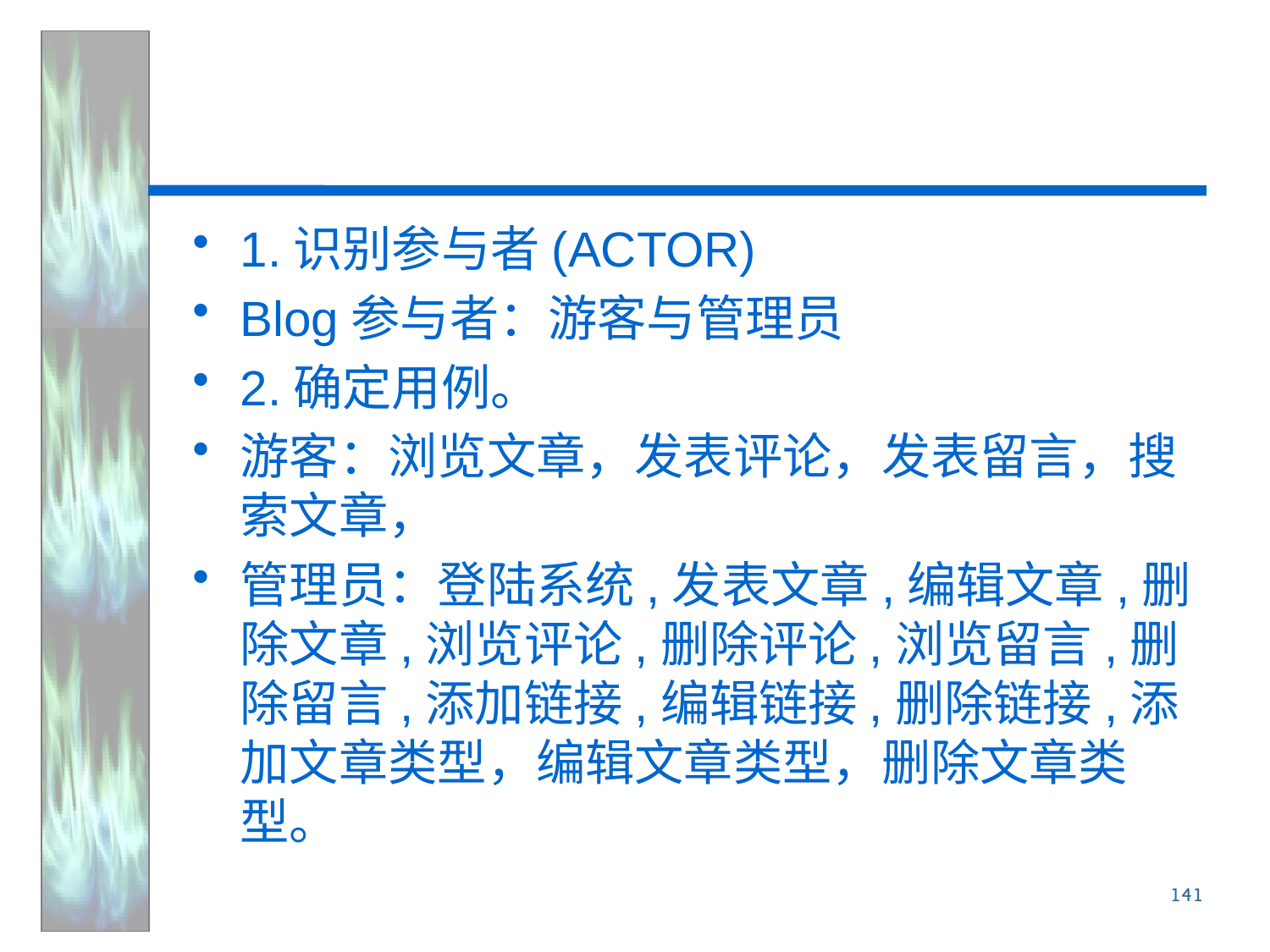

#
1.识别参与者(ACTOR)
Blog参与者：游客与管理员
2.确定用例。
游客：浏览文章，发表评论，发表留言，搜索文章，
管理员：登陆系统,发表文章,编辑文章,删除文章,浏览评论,删除评论,浏览留言,删除留言,添加链接,编辑链接,删除链接,添加文章类型，编辑文章类型，删除文章类型。
141